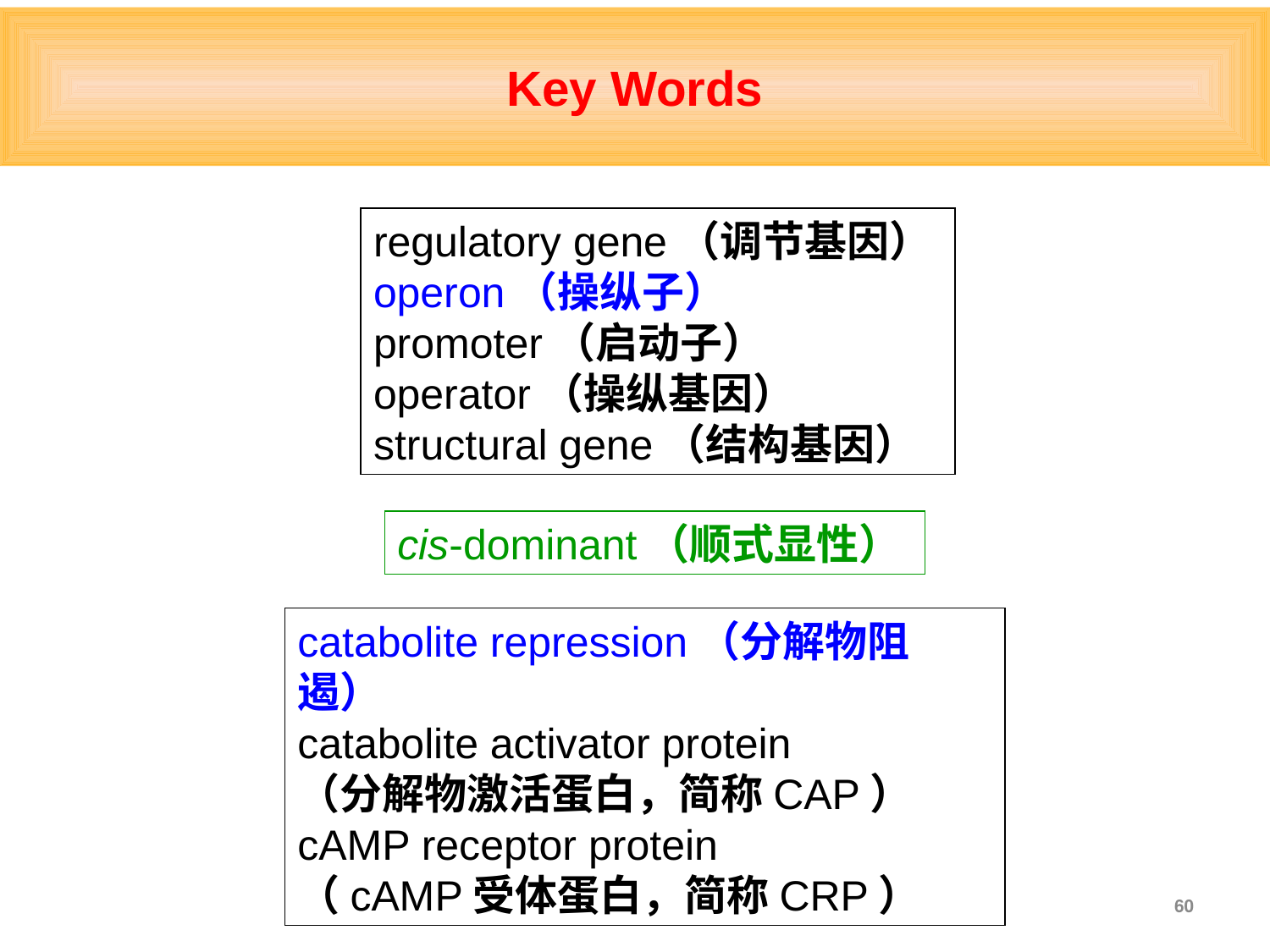

# Key Words
regulatory gene（调节基因）
operon（操纵子）
promoter（启动子）
operator（操纵基因）
structural gene（结构基因）
cis-dominant（顺式显性）
catabolite repression（分解物阻遏）
catabolite activator protein
（分解物激活蛋白，简称CAP）
cAMP receptor protein
（cAMP受体蛋白，简称CRP）
60